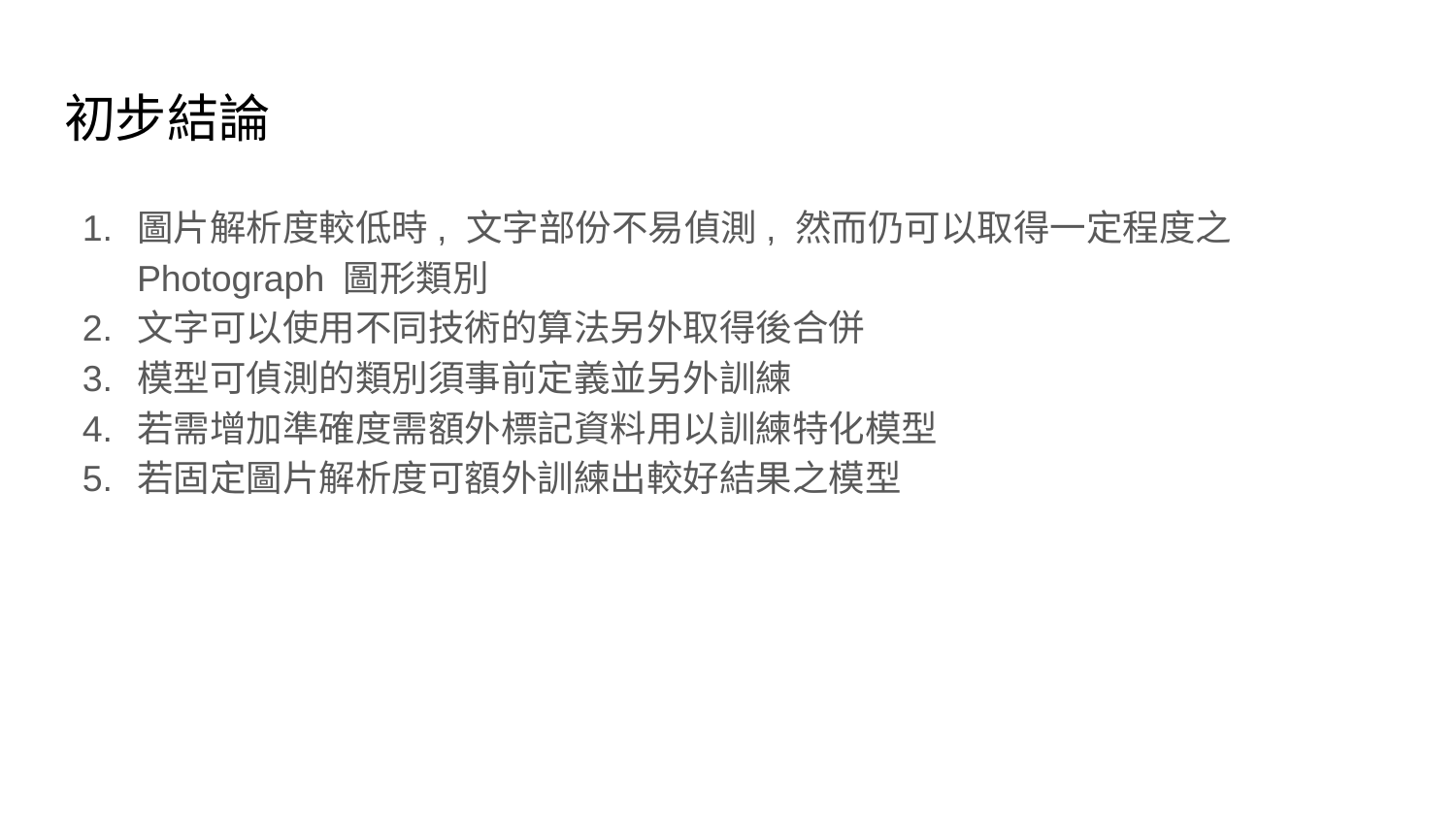

# 初步結論
圖片解析度較低時, 文字部份不易偵測, 然而仍可以取得一定程度之Photograph 圖形類別
文字可以使用不同技術的算法另外取得後合併
模型可偵測的類別須事前定義並另外訓練
若需增加準確度需額外標記資料用以訓練特化模型
若固定圖片解析度可額外訓練出較好結果之模型